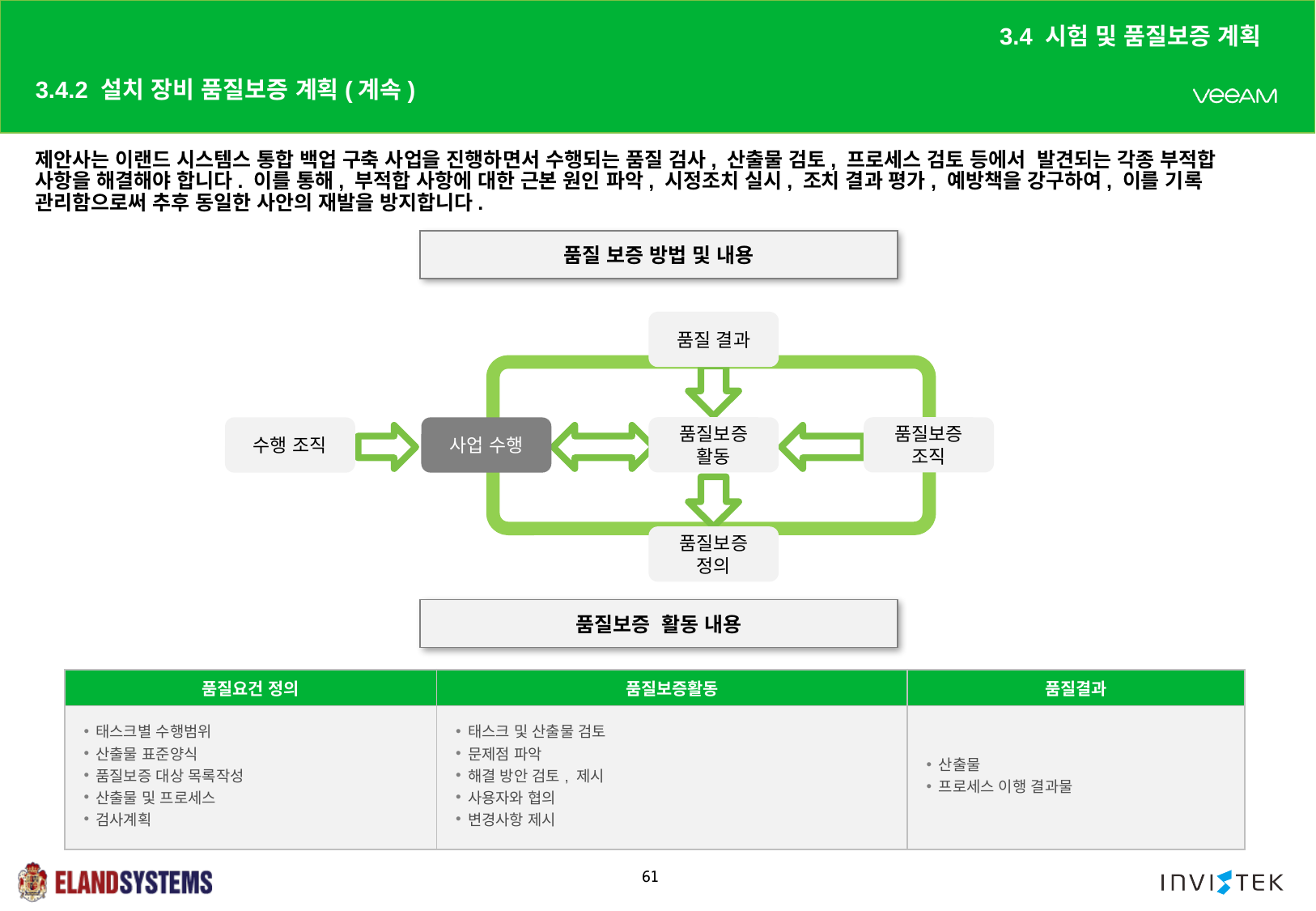

3.4 시험 및 품질보증 계획
# 3.4.2 설치 장비 품질보증 계획(계속)
제안사는 이랜드 시스템스 통합 백업 구축 사업을 진행하면서 수행되는 품질 검사, 산출물 검토, 프로세스 검토 등에서  발견되는 각종 부적합 사항을 해결해야 합니다. 이를 통해, 부적합 사항에 대한 근본 원인 파악, 시정조치 실시, 조치 결과 평가, 예방책을 강구하여, 이를 기록 관리함으로써 추후 동일한 사안의 재발을 방지합니다.
품질 보증 방법 및 내용
품질 결과

품질보증 활동
품질보증 조직
수행 조직
사업 수행

품질보증 정의
품질보증  활동 내용
| 품질요건 정의 | 품질보증활동 | 품질결과 |
| --- | --- | --- |
| 태스크별 수행범위 산출물 표준양식 품질보증 대상 목록작성 산출물 및 프로세스 검사계획 | 태스크 및 산출물 검토 문제점 파악 해결 방안 검토, 제시 사용자와 협의 변경사항 제시 | 산출물 프로세스 이행 결과물 |
61